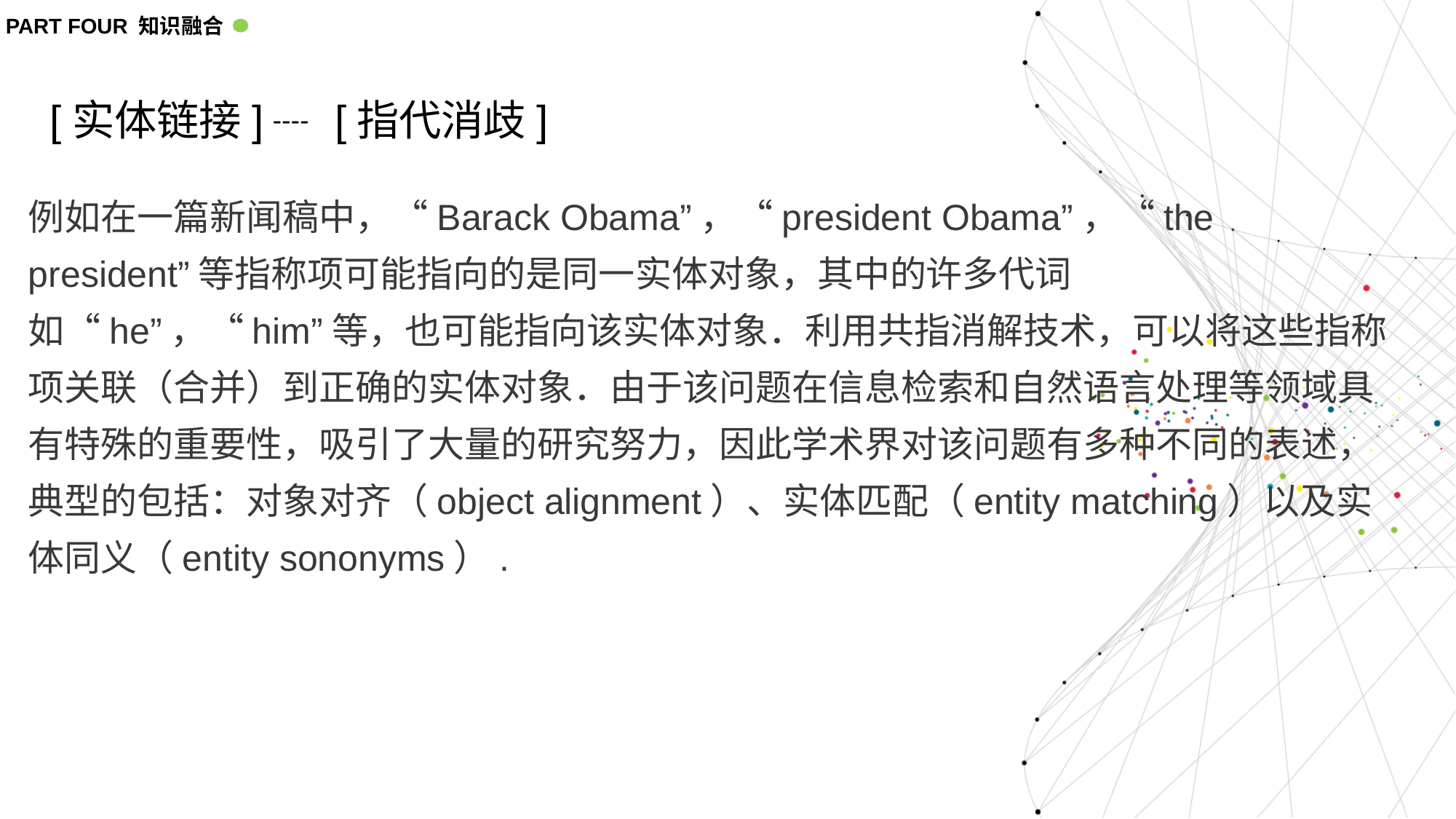

PART FOUR 知识融合

[实体链接]
[指代消歧]
----
例如在一篇新闻稿中，“Barack Obama”，“president Obama”，“the president”等指称项可能指向的是同一实体对象，其中的许多代词如“he”，“him”等，也可能指向该实体对象．利用共指消解技术，可以将这些指称项关联（合并）到正确的实体对象．由于该问题在信息检索和自然语言处理等领域具有特殊的重要性，吸引了大量的研究努力，因此学术界对该问题有多种不同的表述，典型的包括：对象对齐（object alignment）、实体匹配（entity matching）以及实体同义（entity sononyms）.